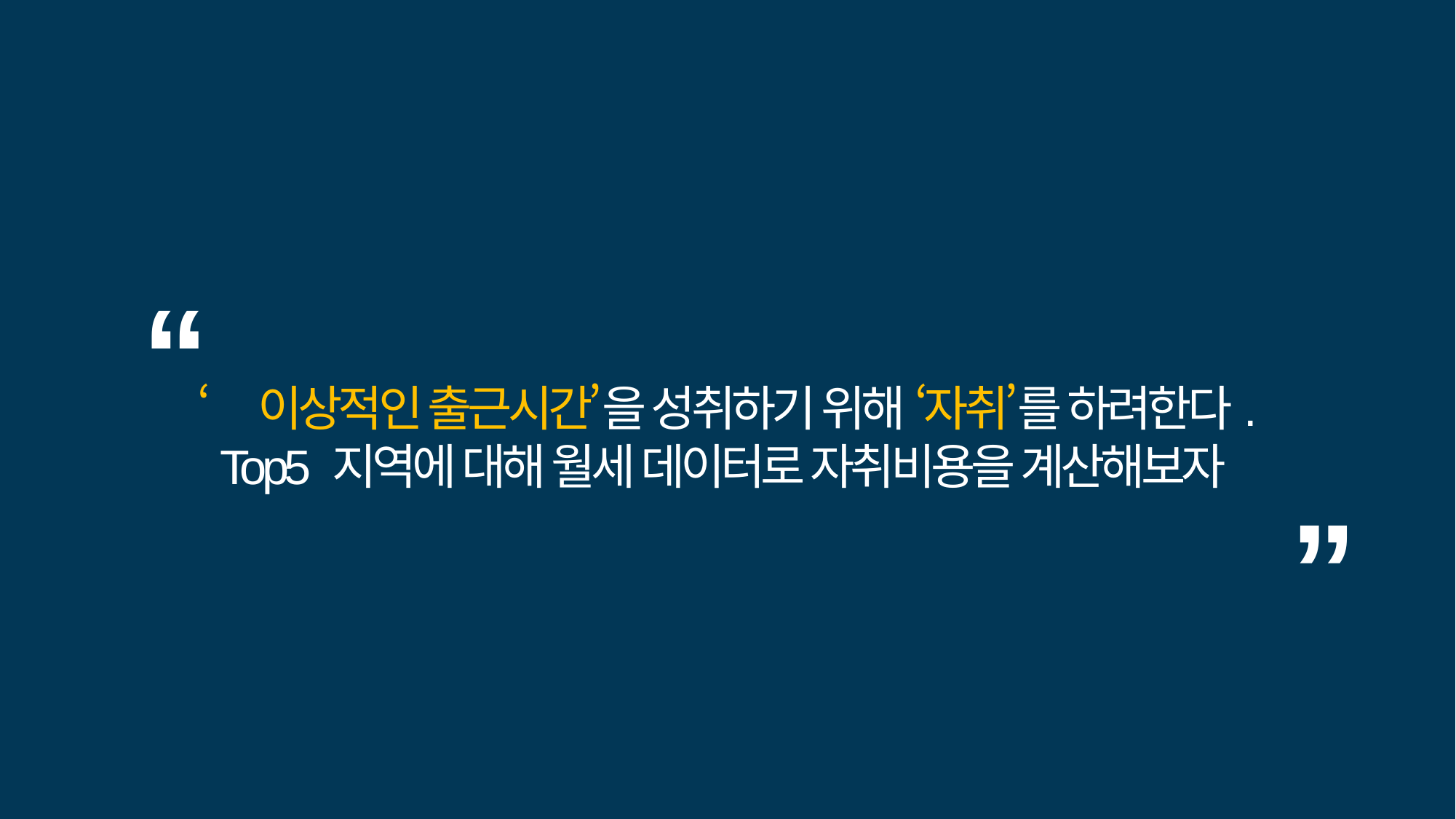

“
‘이상적인 출근시간’을 성취하기 위해 ‘자취’를 하려한다.
Top5 지역에 대해 월세 데이터로 자취비용을 계산해보자
”